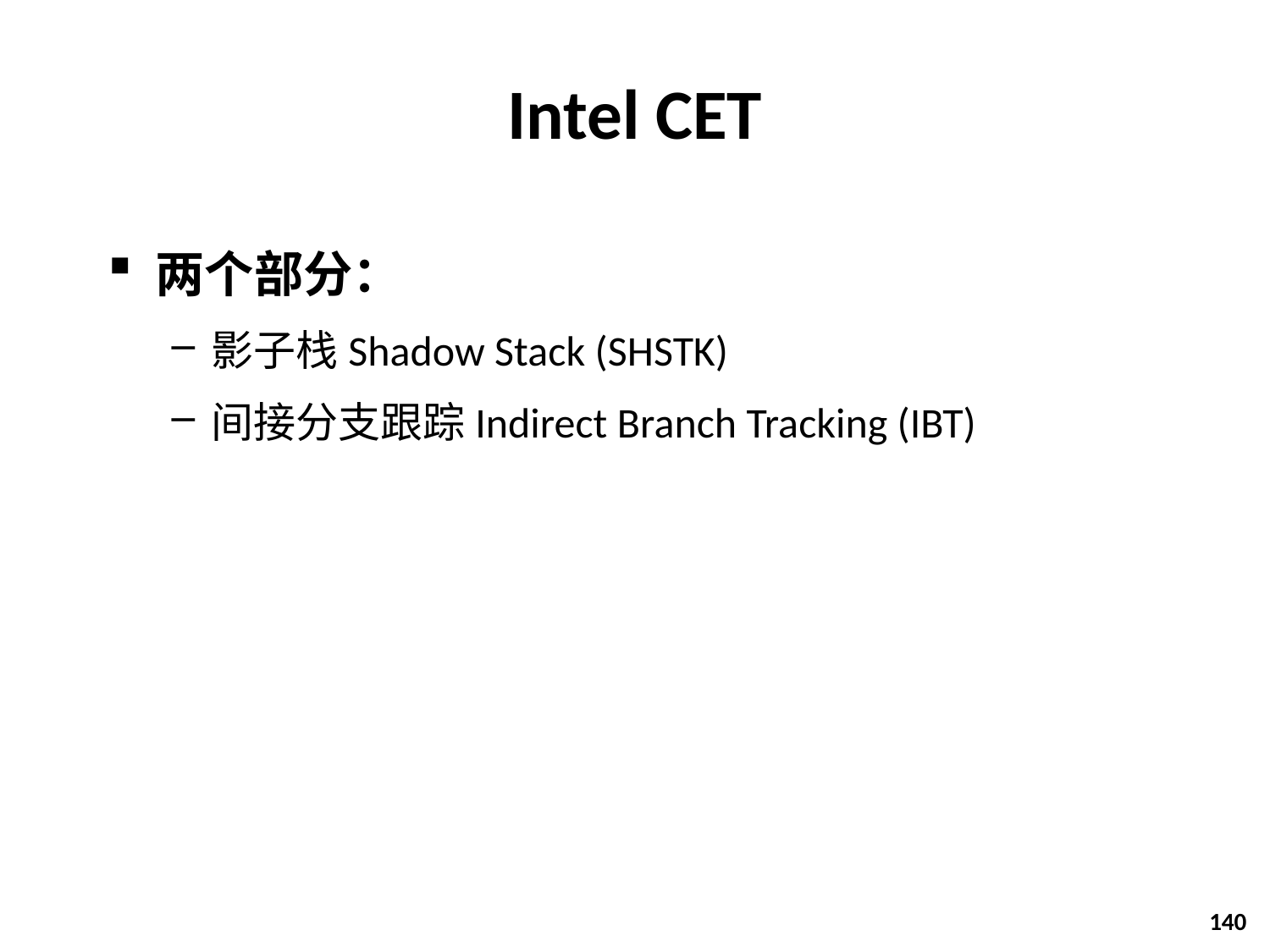

# Intel CET
两个部分：
影子栈Shadow Stack (SHSTK)
间接分支跟踪Indirect Branch Tracking (IBT)
140